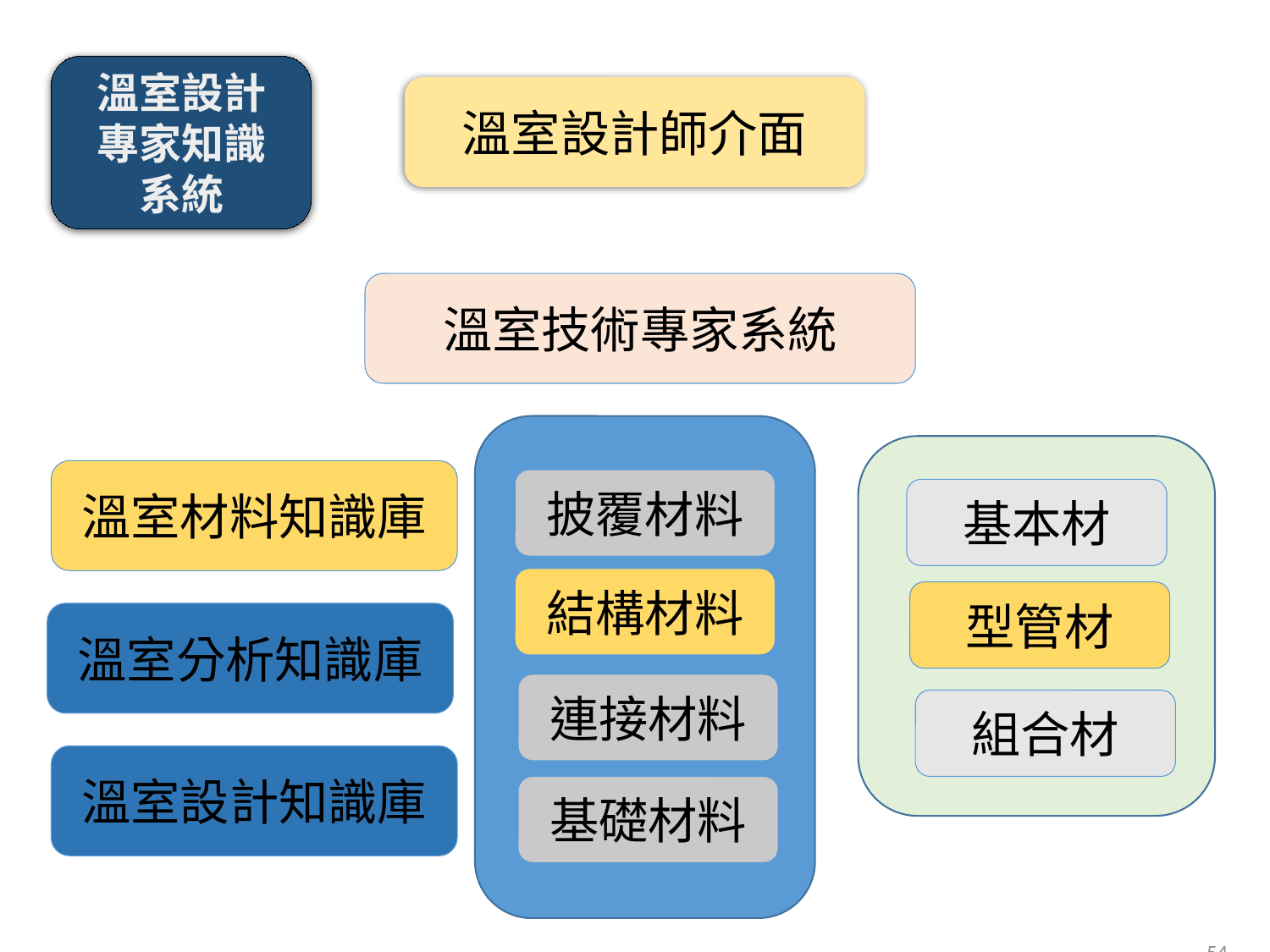

溫室設計
專家知識
系統
溫室設計師介面
溫室技術專家系統

溫室材料知識庫
披覆材料
基本材
結構材料
型管材
溫室分析知識庫
連接材料
組合材
溫室設計知識庫
基礎材料
54